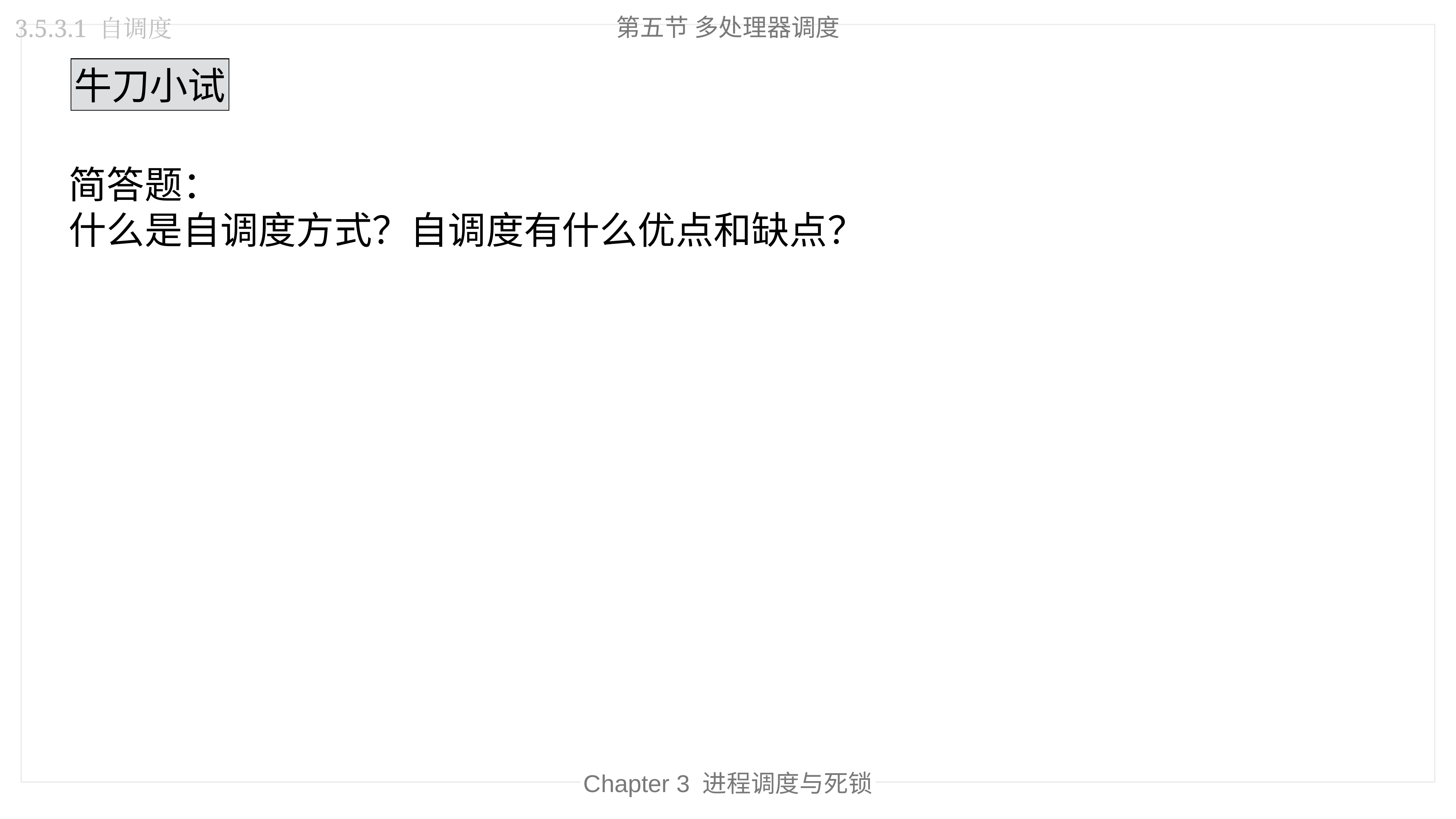

第五节 多处理器调度
3.5.3.1 自调度
牛刀小试
简答题：
什么是自调度方式？自调度有什么优点和缺点？
Chapter 3 进程调度与死锁